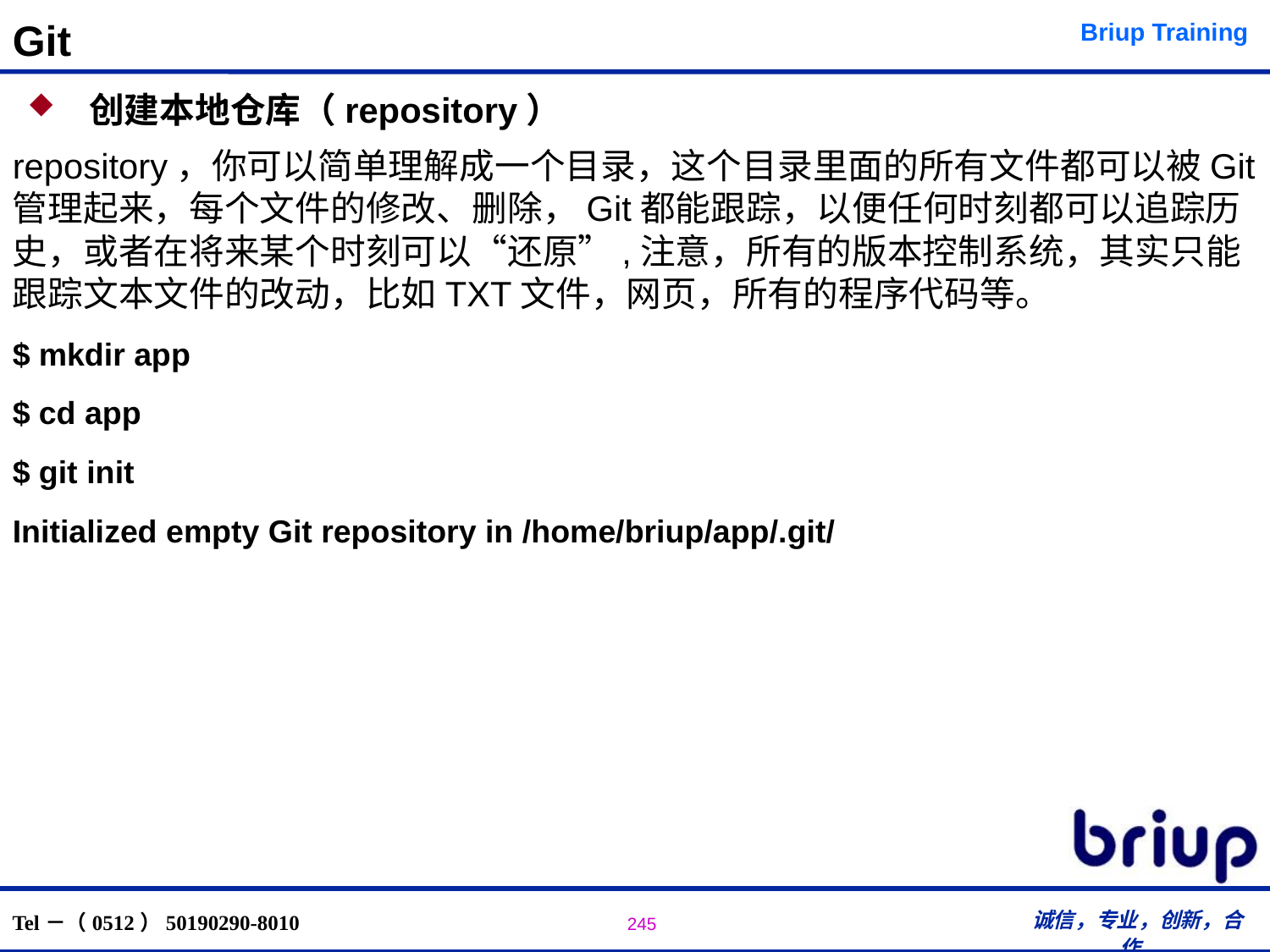

# Git
 创建本地仓库（repository）
repository，你可以简单理解成一个目录，这个目录里面的所有文件都可以被Git管理起来，每个文件的修改、删除，Git都能跟踪，以便任何时刻都可以追踪历史，或者在将来某个时刻可以“还原”,注意，所有的版本控制系统，其实只能跟踪文本文件的改动，比如TXT文件，网页，所有的程序代码等。
$ mkdir app
$ cd app
$ git init
Initialized empty Git repository in /home/briup/app/.git/